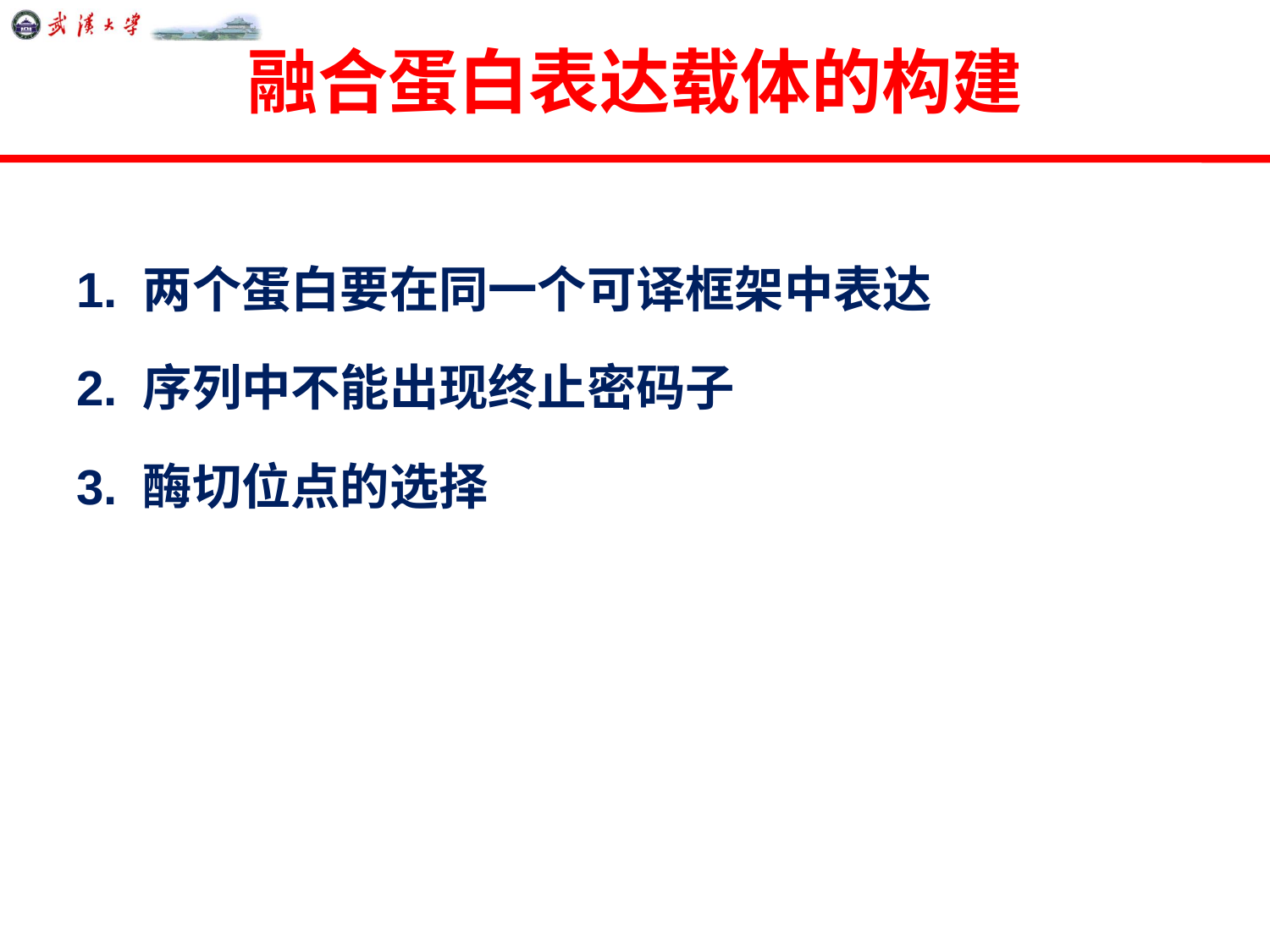

# 融合蛋白表达载体的构建
1. 两个蛋白要在同一个可译框架中表达
2. 序列中不能出现终止密码子
3. 酶切位点的选择